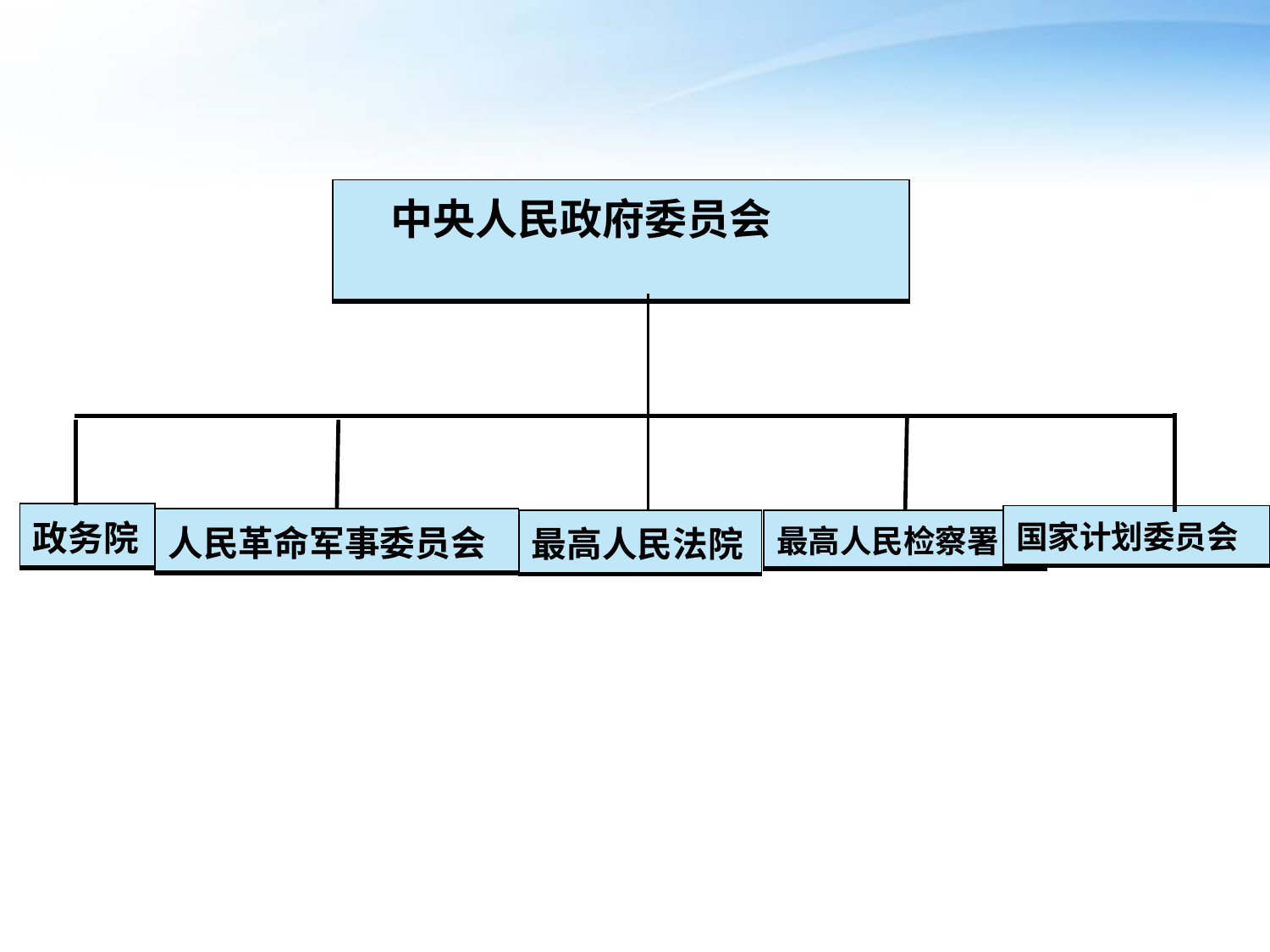

#
| 中央人民政府委员会 |
| --- |
| 政务院 |
| --- |
| 国家计划委员会 |
| --- |
| 人民革命军事委员会 |
| --- |
| 最高人民法院 |
| --- |
| 最高人民检察署 |
| --- |